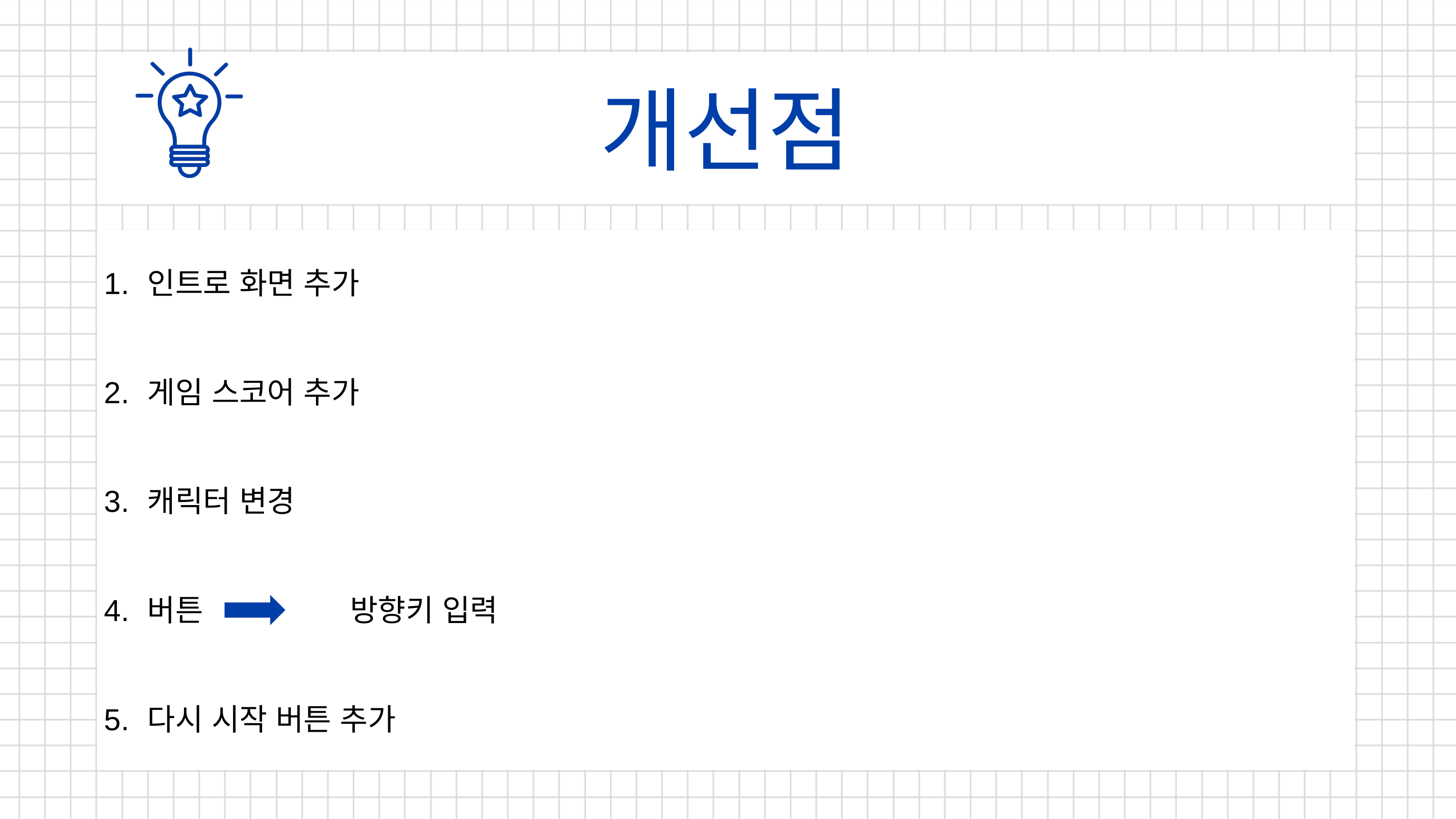

개선점
 인트로 화면 추가

 게임 스코어 추가

 캐릭터 변경

 버튼  		방향키 입력

 다시 시작 버튼 추가